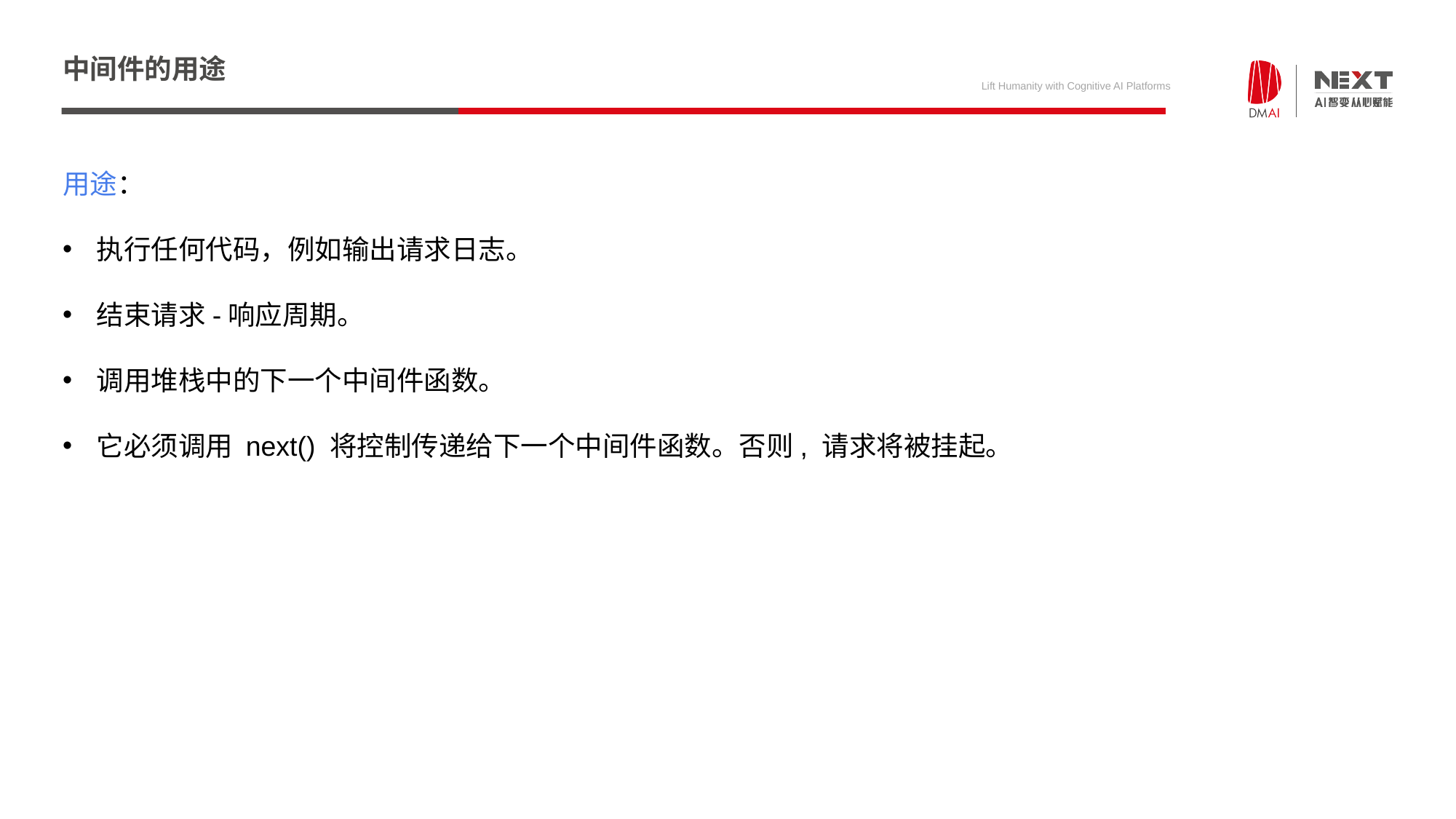

# 中间件的用途
用途：

执行任何代码，例如输出请求日志。

结束请求-响应周期。

调用堆栈中的下一个中间件函数。

它必须调用 next() 将控制传递给下一个中间件函数。否则, 请求将被挂起。